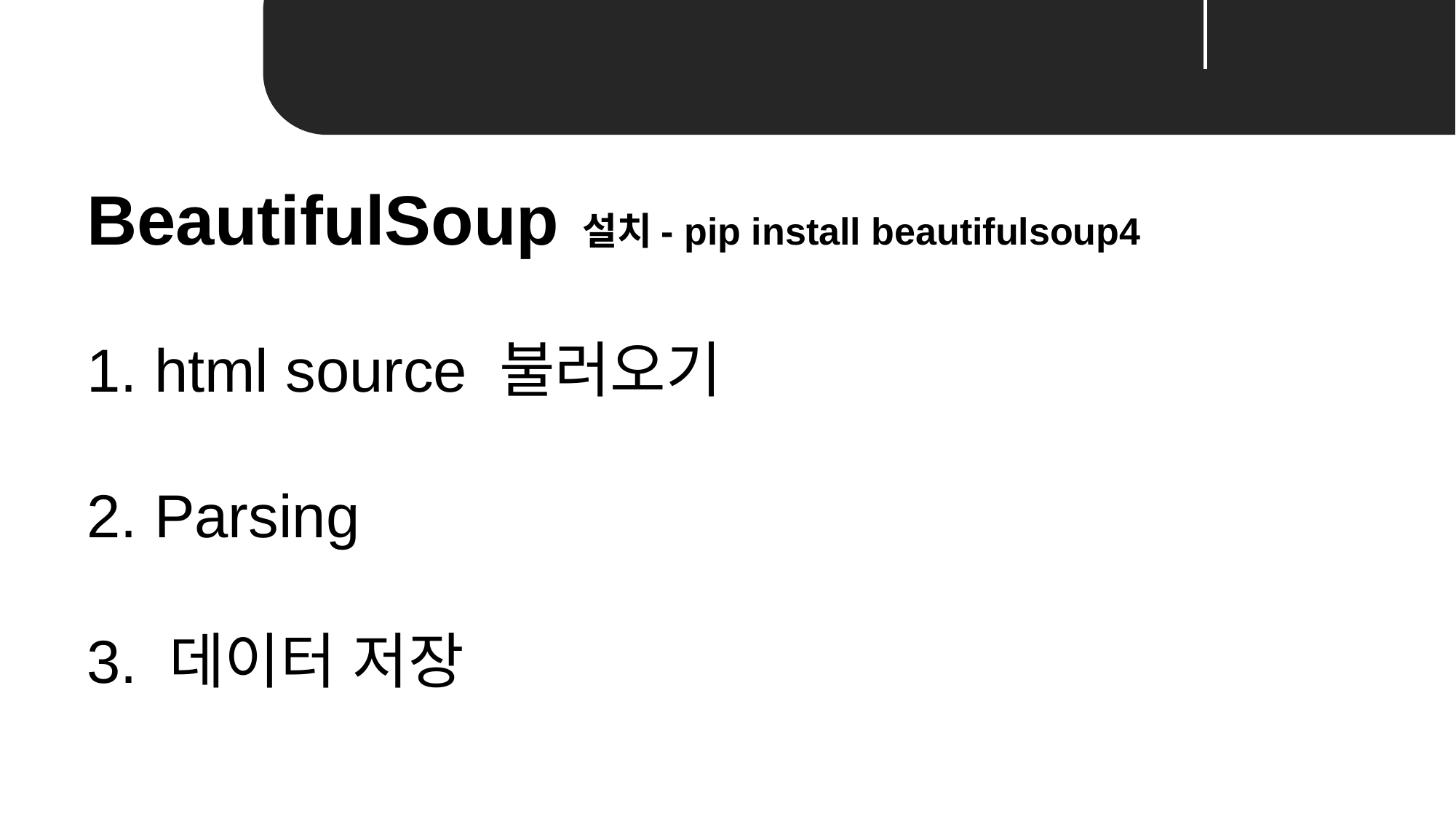

Unit  01 ㅣWeb Scrapping
BeautifulSoup 설치- pip install beautifulsoup4

1. html source 불러오기

2. Parsing

3. 데이터 저장